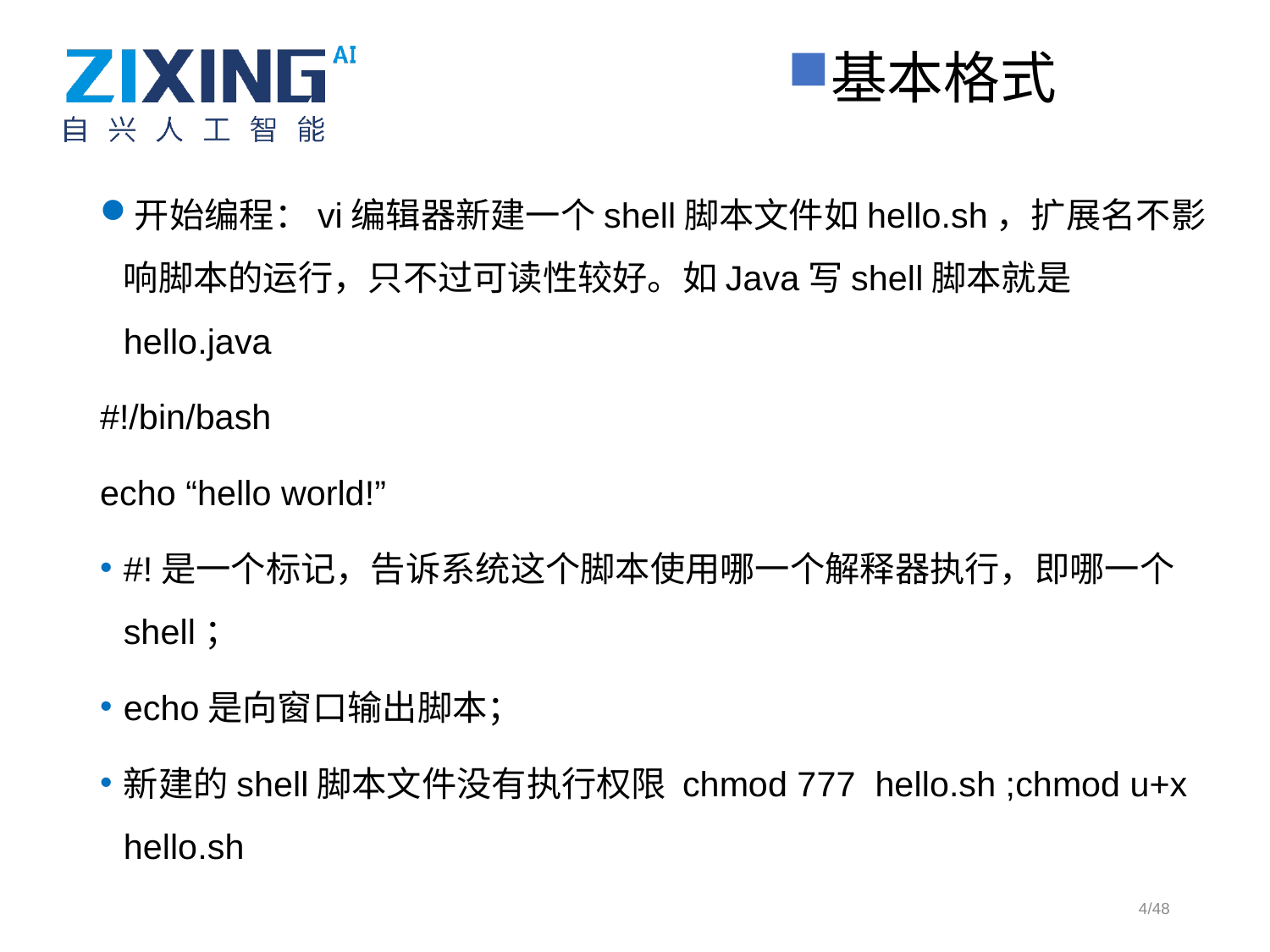

基本格式
开始编程：vi编辑器新建一个shell脚本文件如hello.sh，扩展名不影响脚本的运行，只不过可读性较好。如Java写shell脚本就是hello.java
#!/bin/bash
echo “hello world!”
#!是一个标记，告诉系统这个脚本使用哪一个解释器执行，即哪一个shell；
echo是向窗口输出脚本；
新建的shell脚本文件没有执行权限 chmod 777  hello.sh ;chmod u+x hello.sh

4/48